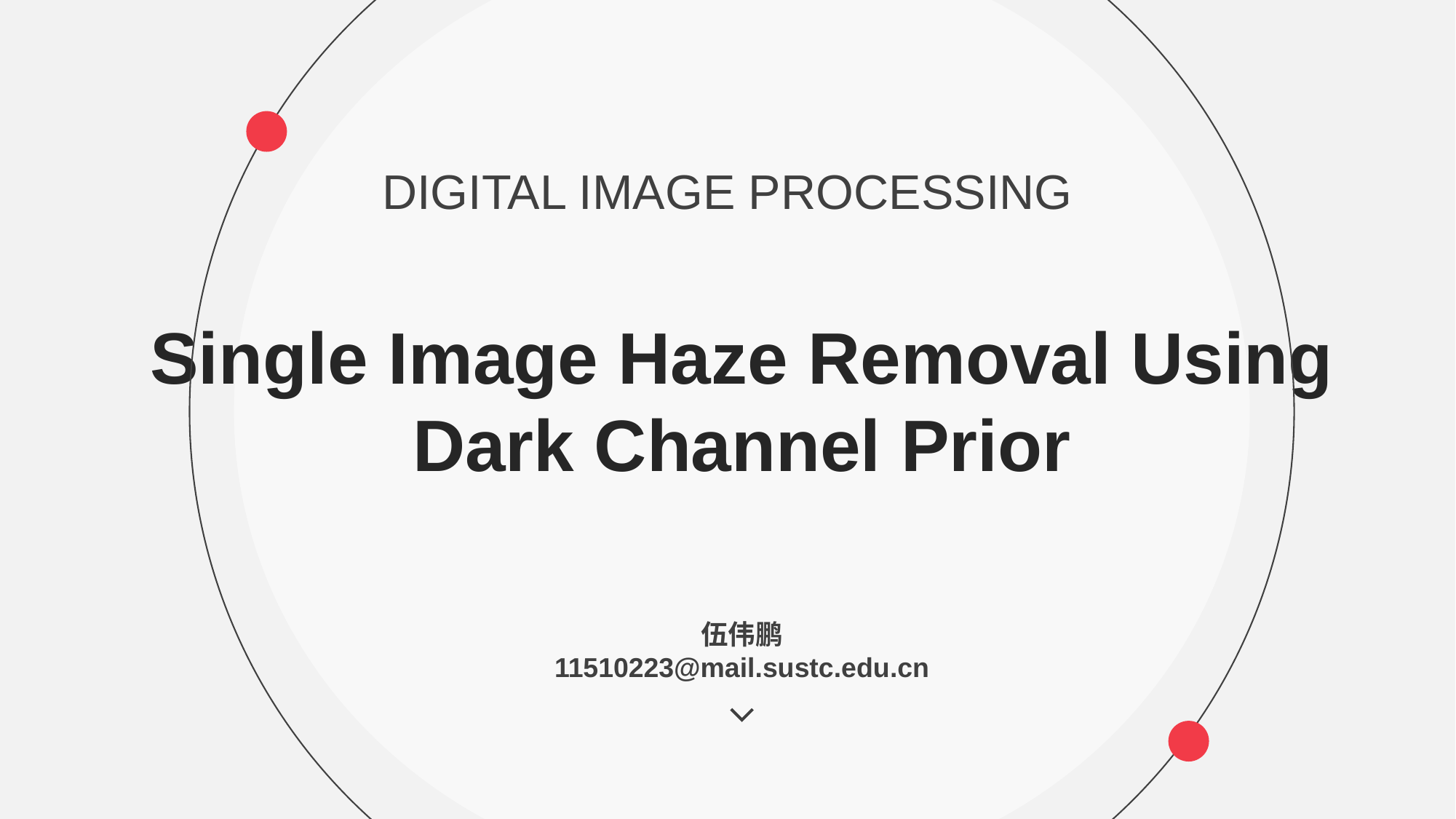

DIGITAL IMAGE PROCESSING
Single Image Haze Removal Using Dark Channel Prior
伍伟鹏
11510223@mail.sustc.edu.cn